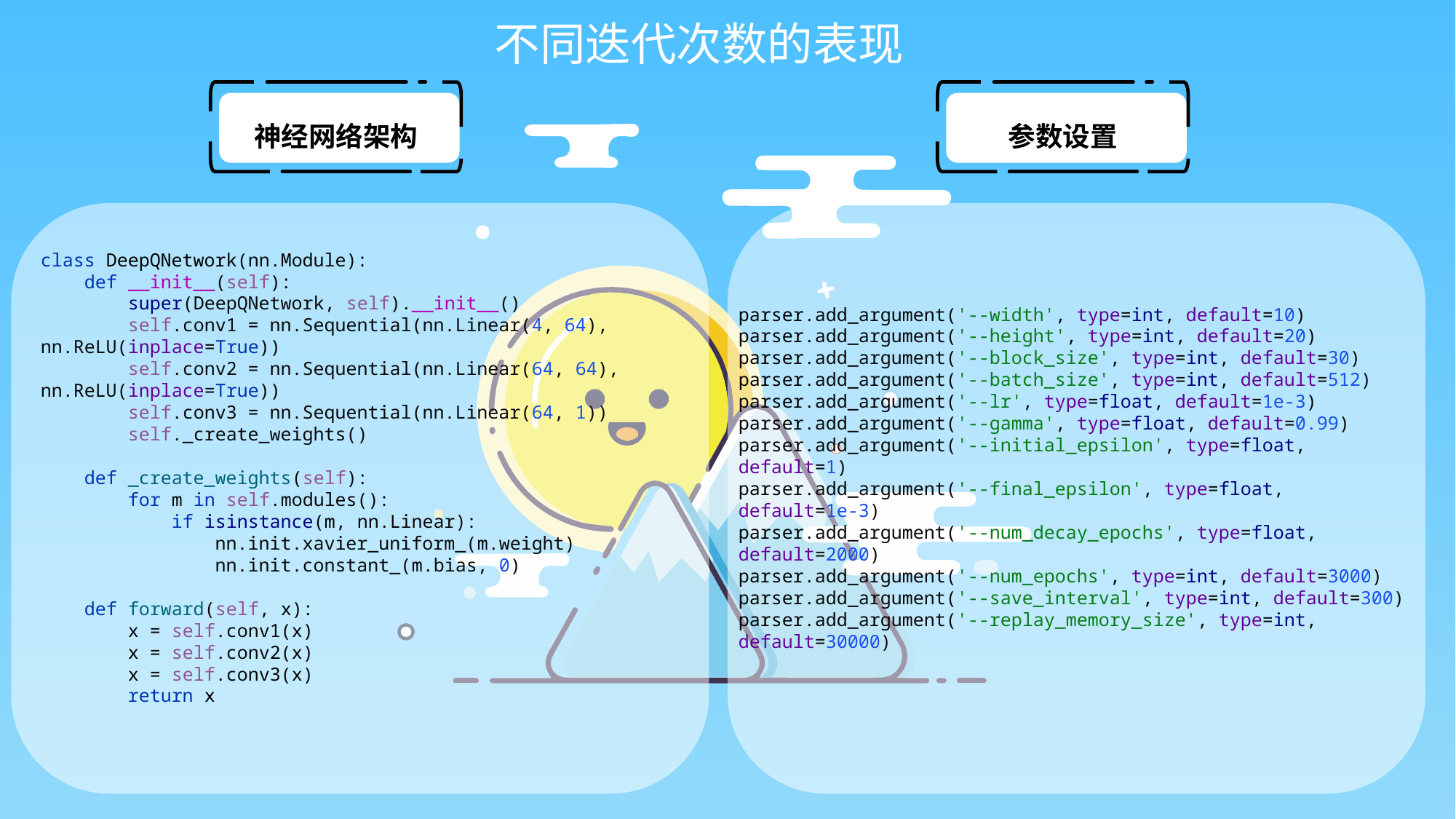

不同迭代次数的表现

神经网络架构
参数设置

class DeepQNetwork(nn.Module):
    def __init__(self):
        super(DeepQNetwork, self).__init__()
        self.conv1 = nn.Sequential(nn.Linear(4, 64), nn.ReLU(inplace=True))
        self.conv2 = nn.Sequential(nn.Linear(64, 64), nn.ReLU(inplace=True))
        self.conv3 = nn.Sequential(nn.Linear(64, 1))
        self._create_weights()
    def _create_weights(self):
        for m in self.modules():
            if isinstance(m, nn.Linear):
                nn.init.xavier_uniform_(m.weight)
                nn.init.constant_(m.bias, 0)
    def forward(self, x):
        x = self.conv1(x)
        x = self.conv2(x)
        x = self.conv3(x)
        return x
parser.add_argument('--width', type=int, default=10)
parser.add_argument('--height', type=int, default=20)
parser.add_argument('--block_size', type=int, default=30)
parser.add_argument('--batch_size', type=int, default=512)
parser.add_argument('--lr', type=float, default=1e-3)
parser.add_argument('--gamma', type=float, default=0.99)
parser.add_argument('--initial_epsilon', type=float, default=1)
parser.add_argument('--final_epsilon', type=float, default=1e-3)
parser.add_argument('--num_decay_epochs', type=float, default=2000)
parser.add_argument('--num_epochs', type=int, default=3000)
parser.add_argument('--save_interval', type=int, default=300)
parser.add_argument('--replay_memory_size', type=int, default=30000)